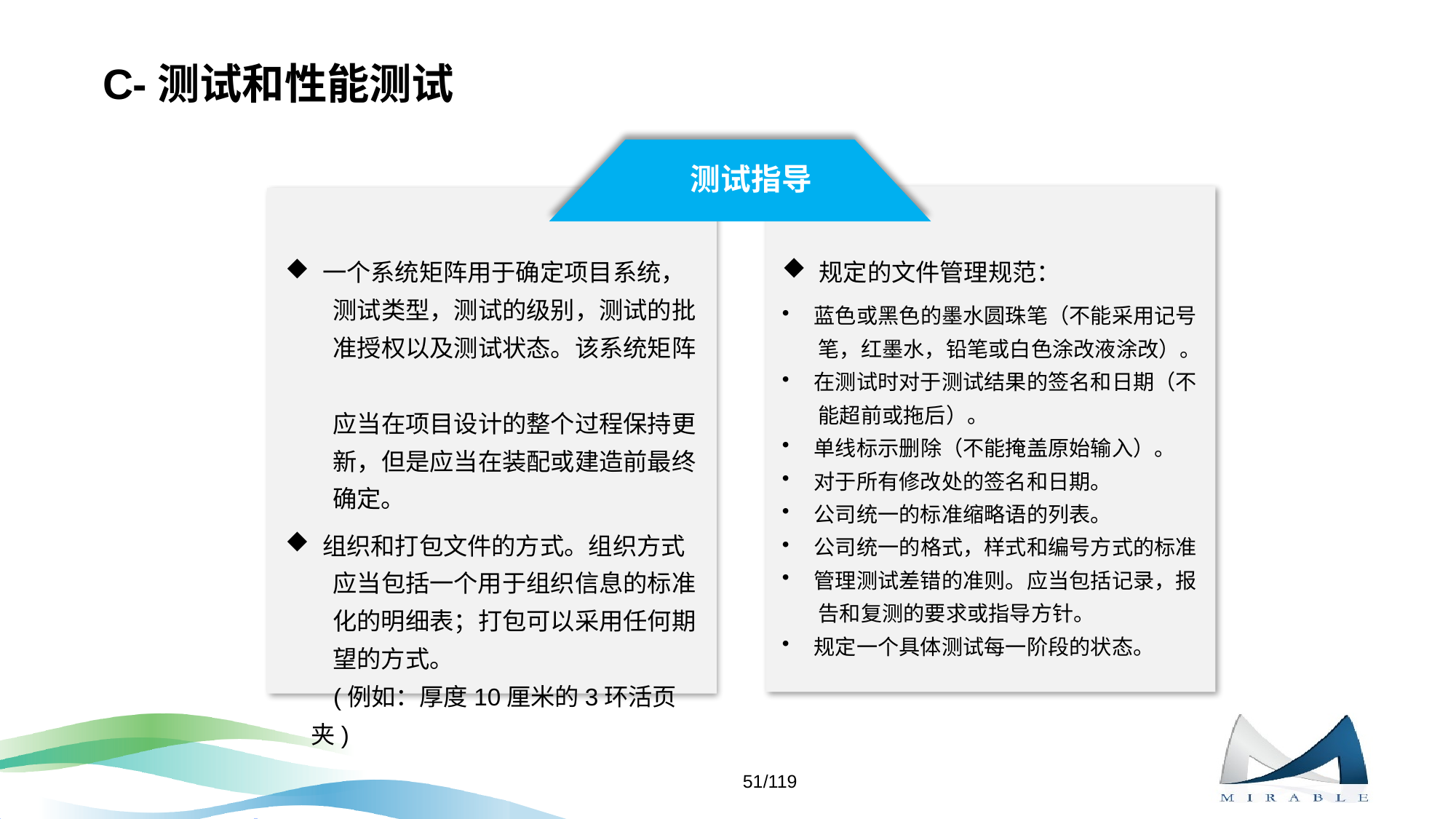

# C-测试和性能测试

测试指导

 规定的文件管理规范：
 蓝色或黑色的墨水圆珠笔（不能采用记号
   笔，红墨水，铅笔或白色涂改液涂改）。
 在测试时对于测试结果的签名和日期（不
   能超前或拖后）。
 单线标示删除（不能掩盖原始输入）。
 对于所有修改处的签名和日期。
 公司统一的标准缩略语的列表。
 公司统一的格式，样式和编号方式的标准
 管理测试差错的准则。应当包括记录，报
   告和复测的要求或指导方针。
 规定一个具体测试每一阶段的状态。
 一个系统矩阵用于确定项目系统，
    测试类型，测试的级别，测试的批
    准授权以及测试状态。该系统矩阵
    应当在项目设计的整个过程保持更
    新，但是应当在装配或建造前最终
    确定。
 组织和打包文件的方式。组织方式
    应当包括一个用于组织信息的标准
    化的明细表；打包可以采用任何期
    望的方式。
   (例如：厚度10厘米的3环活页夹)
51/119